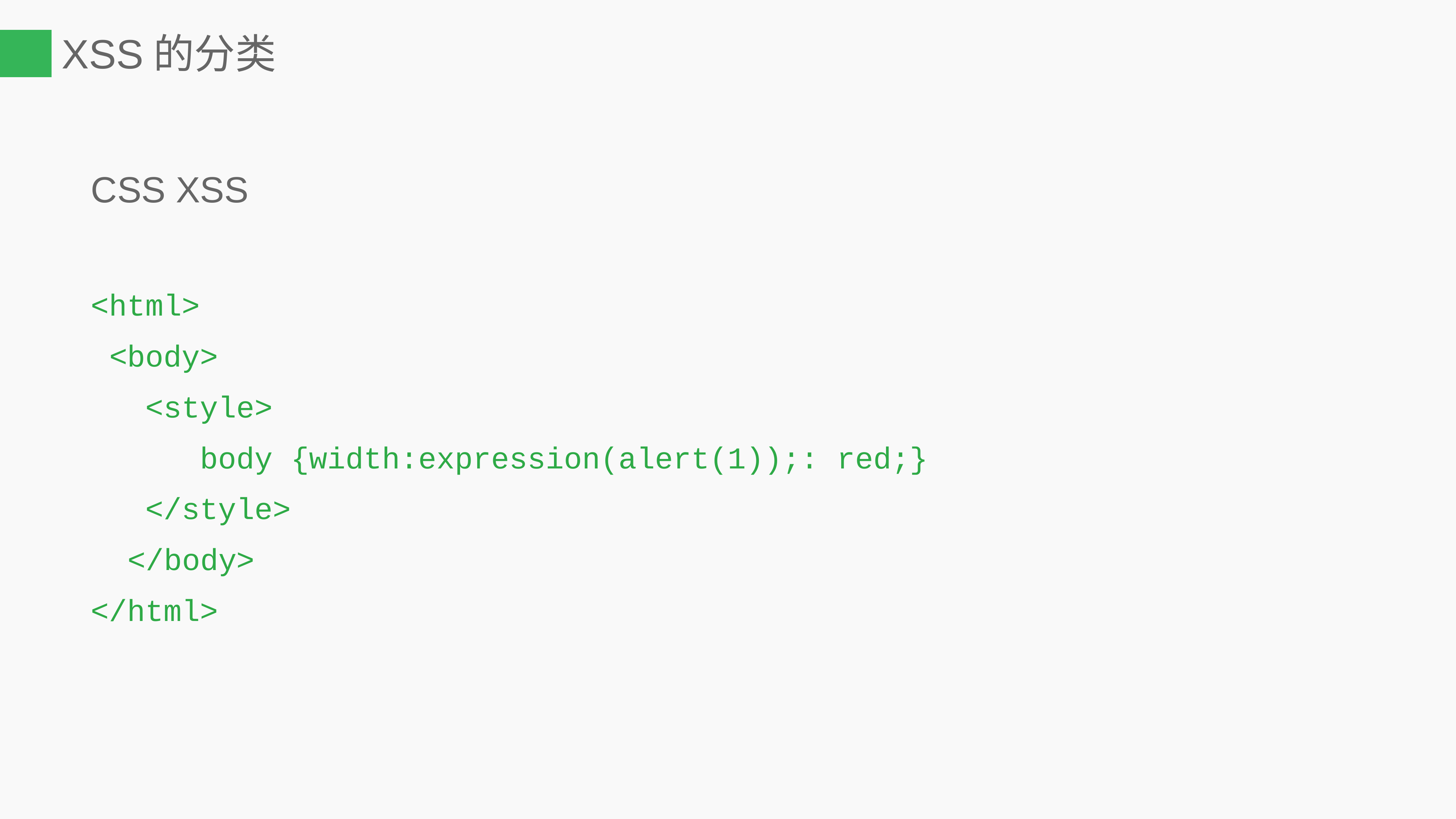

# XSS的分类
CSS XSS
<html>
 <body>
   <style>
      body {width:expression(alert(1));: red;}
   </style>
  </body>
</html>